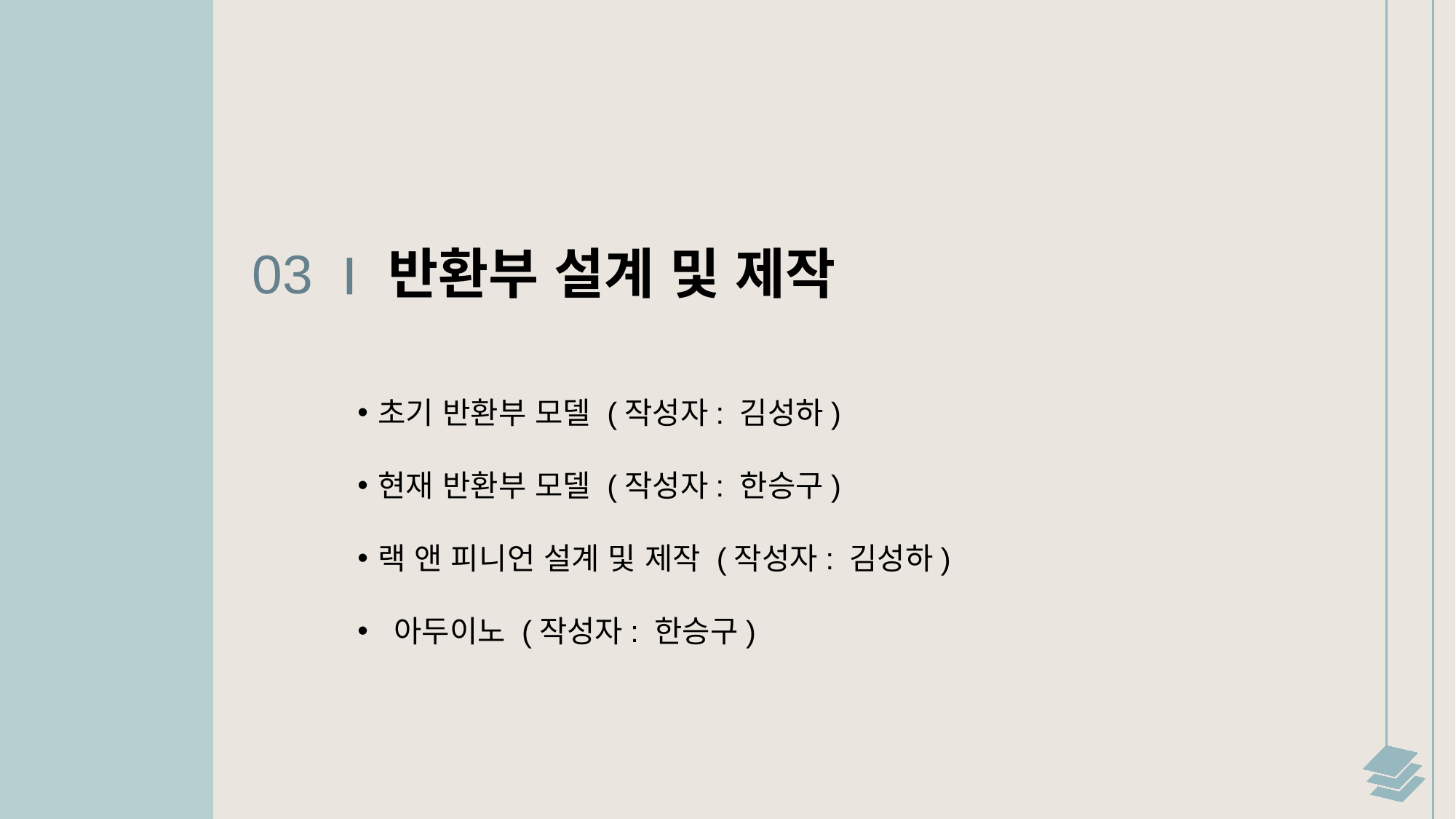

03
 반환부 설계 및 제작

초기 반환부 모델 (작성자: 김성하)

현재 반환부 모델 (작성자: 한승구)

랙 앤 피니언 설계 및 제작 (작성자: 김성하)

 아두이노 (작성자: 한승구)